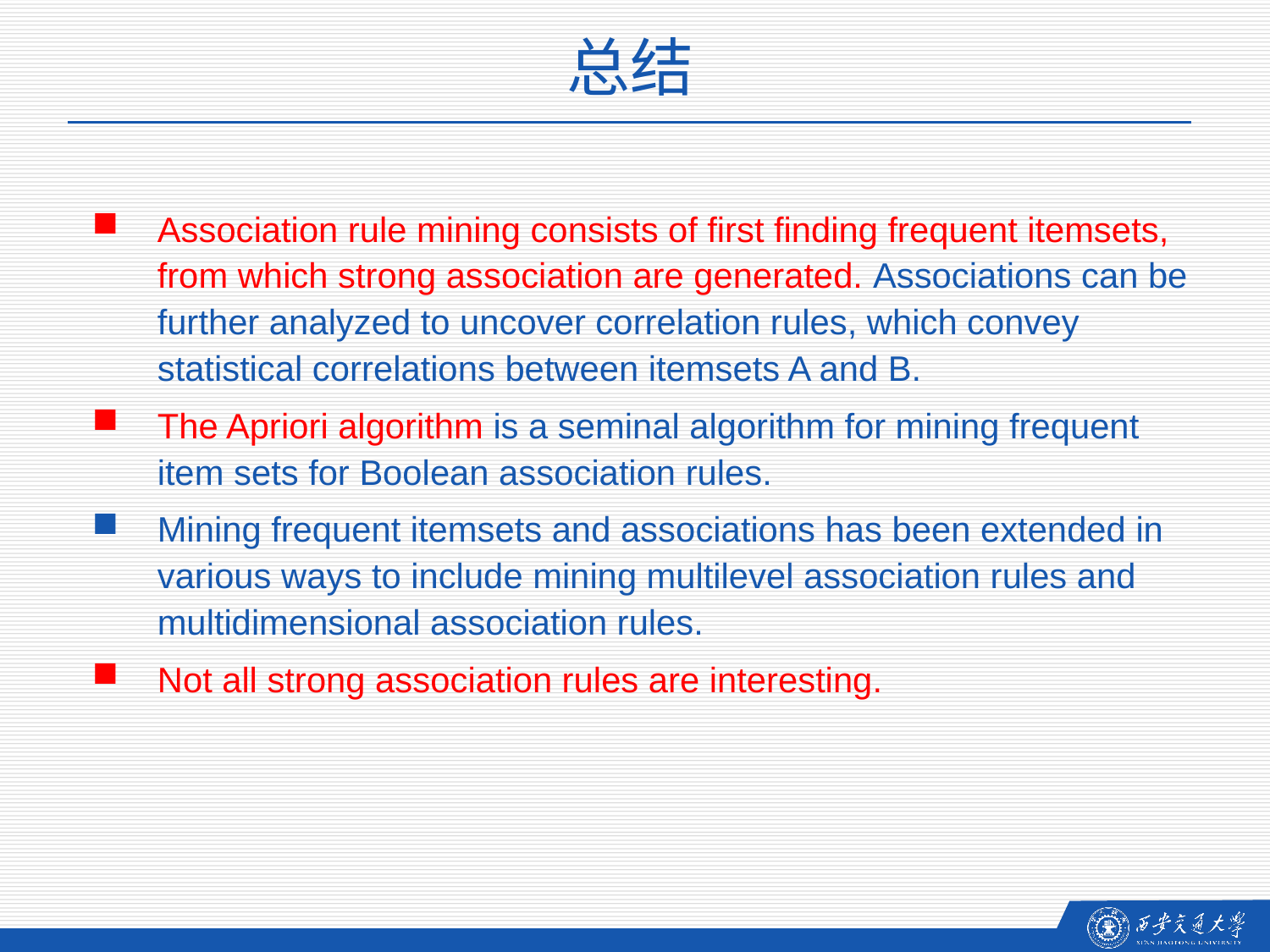

总结
Association rule mining consists of first finding frequent itemsets, from which strong association are generated. Associations can be further analyzed to uncover correlation rules, which convey statistical correlations between itemsets A and B.
The Apriori algorithm is a seminal algorithm for mining frequent item sets for Boolean association rules.
Mining frequent itemsets and associations has been extended in various ways to include mining multilevel association rules and multidimensional association rules.
Not all strong association rules are interesting.